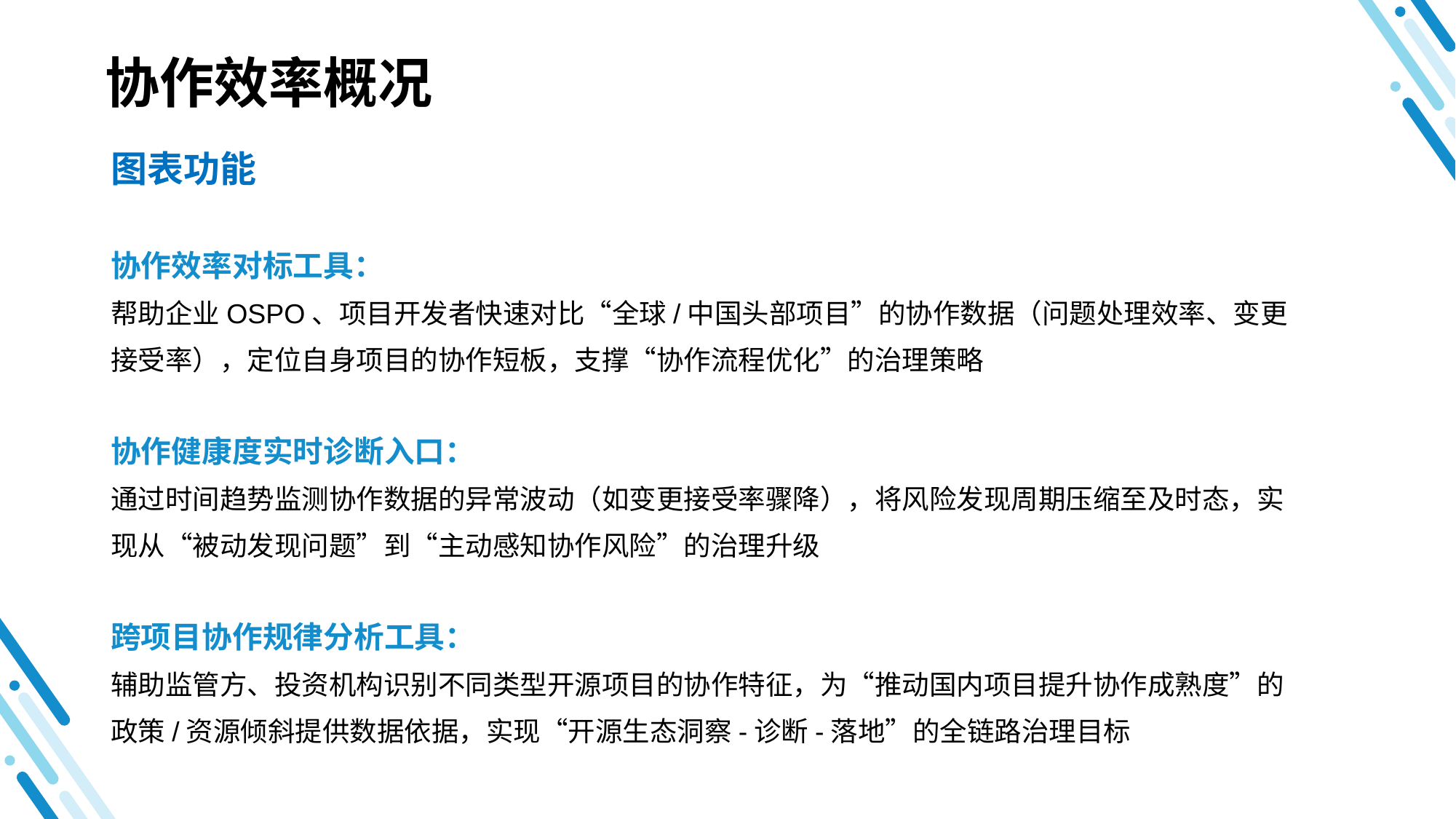

协作效率概况
图表功能

协作效率对标工具：
帮助企业OSPO、项目开发者快速对比“全球/中国头部项目”的协作数据（问题处理效率、变更接受率），定位自身项目的协作短板，支撑“协作流程优化”的治理策略

协作健康度实时诊断入口：
通过时间趋势监测协作数据的异常波动（如变更接受率骤降），将风险发现周期压缩至及时态，实现从“被动发现问题”到“主动感知协作风险”的治理升级

跨项目协作规律分析工具：
辅助监管方、投资机构识别不同类型开源项目的协作特征，为“推动国内项目提升协作成熟度”的政策/资源倾斜提供数据依据，实现“开源生态洞察-诊断-落地”的全链路治理目标